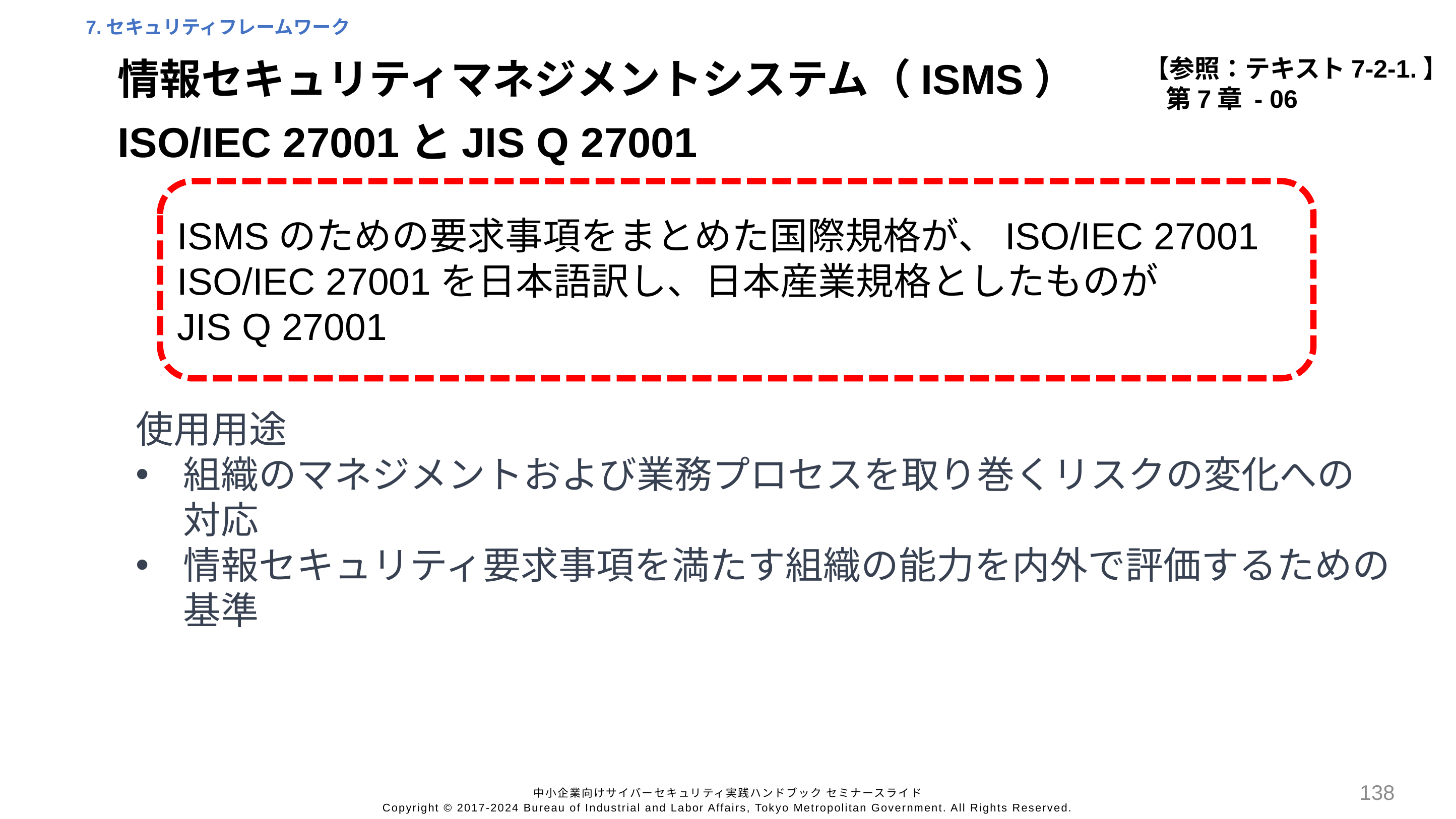

7.セキュリティフレームワーク
【参照：テキスト7-2-1.】
第7章 - 06
情報セキュリティマネジメントシステム（ISMS）
ISO/IEC 27001とJIS Q 27001

使用用途
組織のマネジメントおよび業務プロセスを取り巻くリスクの変化への
対応
情報セキュリティ要求事項を満たす組織の能力を内外で評価するための基準

ISMSのための要求事項をまとめた国際規格が、ISO/IEC 27001
ISO/IEC 27001を日本語訳し、日本産業規格としたものが
JIS Q 27001
138